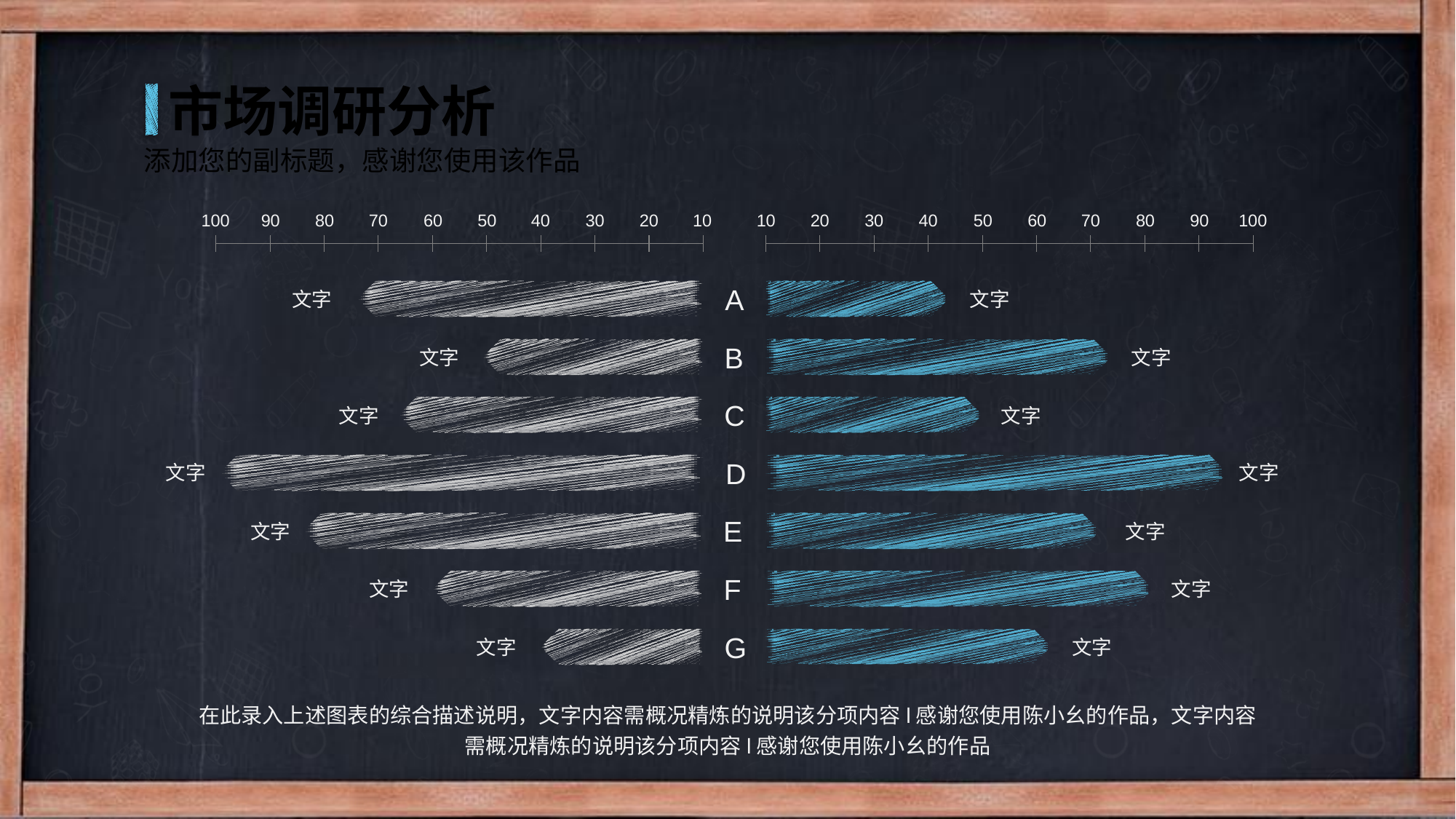

市场调研分析

添加您的副标题，感谢您使用该作品
100
90
80
70
60
50
40
30
20
10
10
20
30
40
50
60
70
80
90
100
A

文字
文字
B

文字
文字
C

文字
文字
D

文字
文字
E

文字
文字
F

文字
文字
G

文字
文字
在此录入上述图表的综合描述说明，文字内容需概况精炼的说明该分项内容l感谢您使用陈小幺的作品，文字内容需概况精炼的说明该分项内容l感谢您使用陈小幺的作品